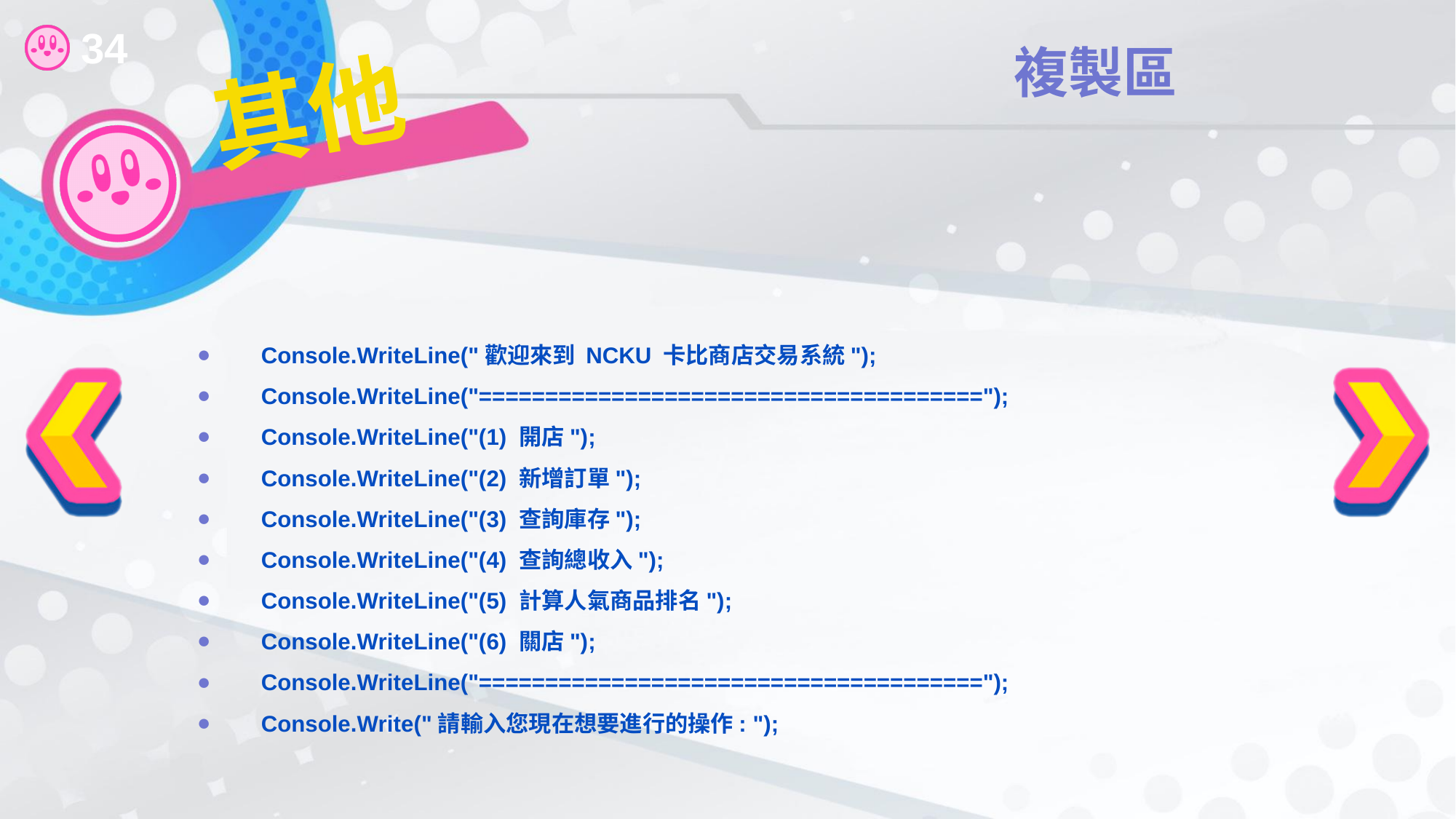

複製區
# 其他
    Console.WriteLine("歡迎來到 NCKU 卡比商店交易系統");
    Console.WriteLine("======================================");
    Console.WriteLine("(1) 開店");
    Console.WriteLine("(2) 新增訂單");
    Console.WriteLine("(3) 查詢庫存");
    Console.WriteLine("(4) 查詢總收入");
    Console.WriteLine("(5) 計算人氣商品排名");
    Console.WriteLine("(6) 關店");
    Console.WriteLine("======================================");
    Console.Write("請輸入您現在想要進行的操作: ");